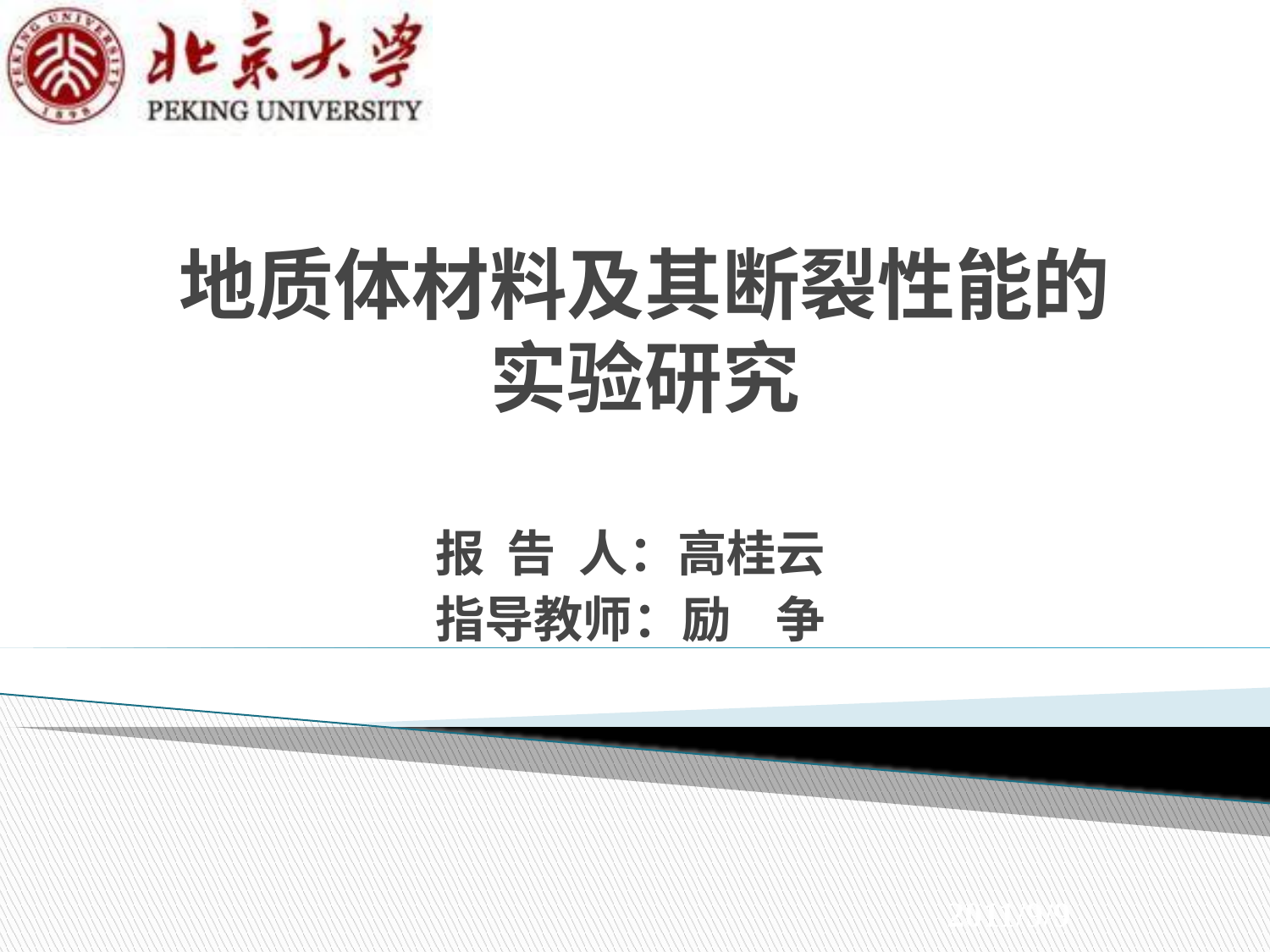

# 地质体材料及其断裂性能的实验研究
报  告  人：高桂云
指导教师：励    争
2011/9/9